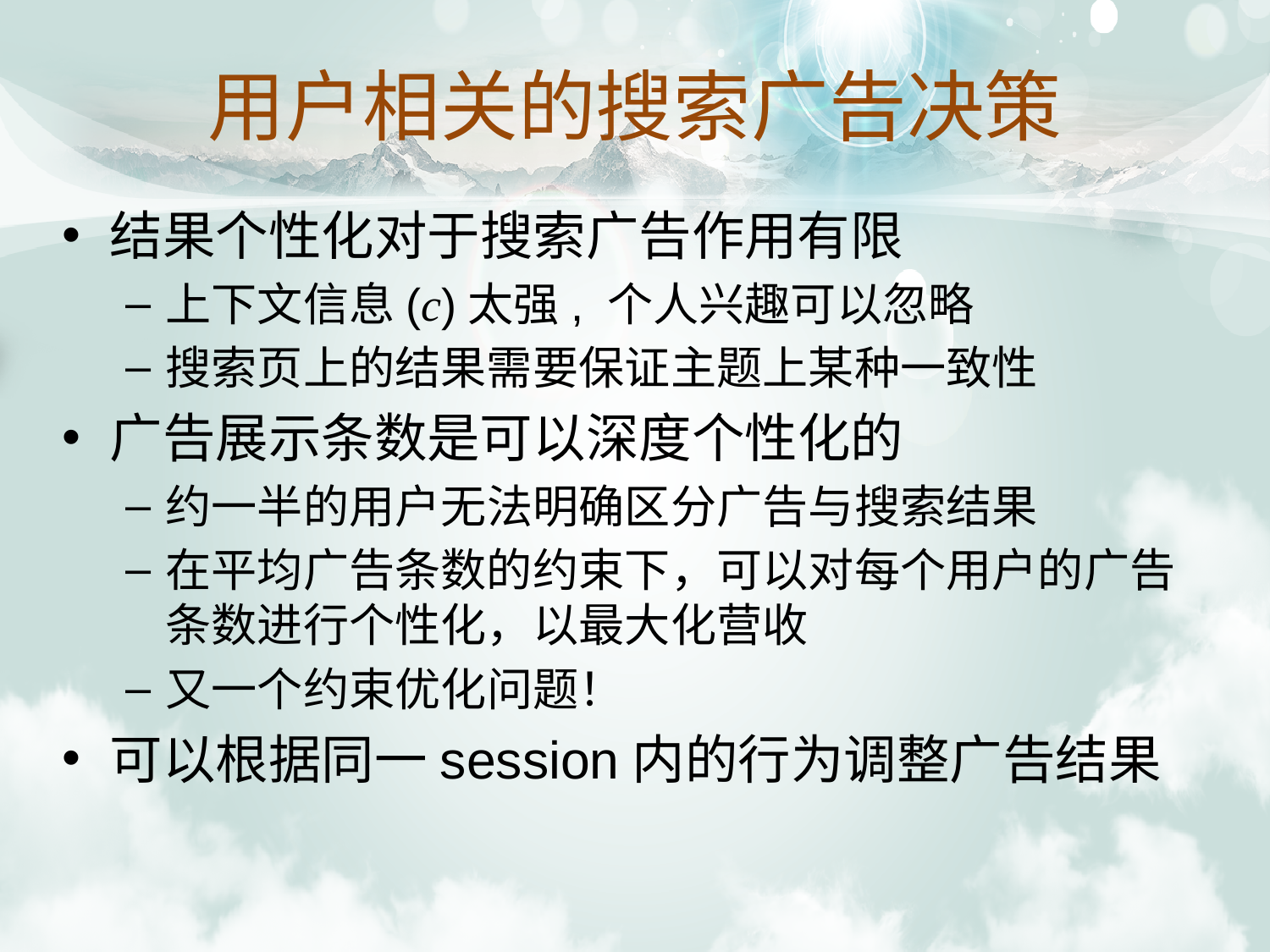

用户相关的搜索广告决策
结果个性化对于搜索广告作用有限
上下文信息(c)太强, 个人兴趣可以忽略
搜索页上的结果需要保证主题上某种一致性
广告展示条数是可以深度个性化的
约一半的用户无法明确区分广告与搜索结果
在平均广告条数的约束下，可以对每个用户的广告条数进行个性化，以最大化营收
又一个约束优化问题！
可以根据同一session内的行为调整广告结果